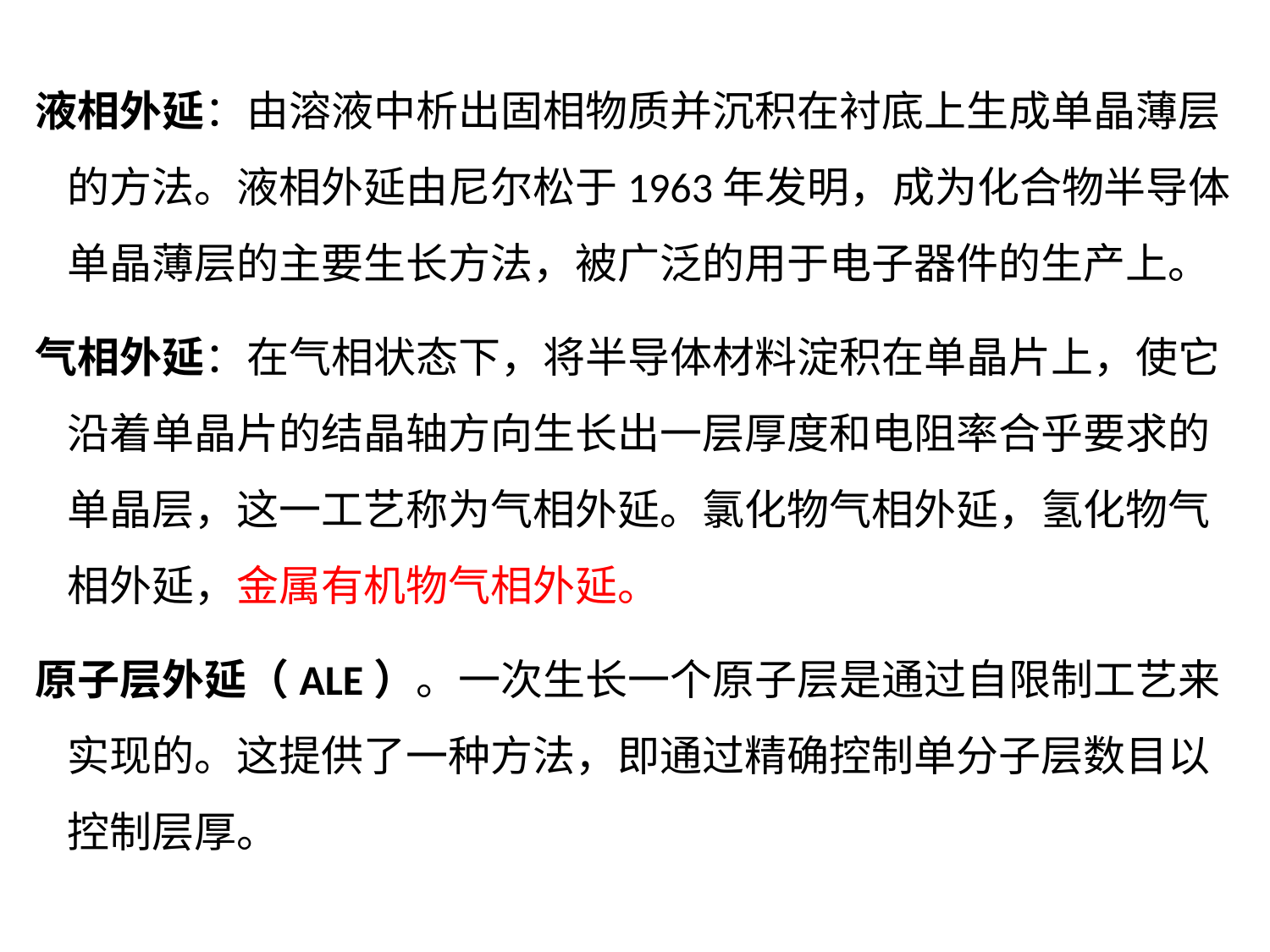

液相外延：由溶液中析出固相物质并沉积在衬底上生成单晶薄层的方法。液相外延由尼尔松于1963年发明，成为化合物半导体单晶薄层的主要生长方法，被广泛的用于电子器件的生产上。
气相外延：在气相状态下，将半导体材料淀积在单晶片上，使它沿着单晶片的结晶轴方向生长出一层厚度和电阻率合乎要求的单晶层，这一工艺称为气相外延。氯化物气相外延，氢化物气相外延，金属有机物气相外延。
原子层外延（ALE）。一次生长一个原子层是通过自限制工艺来实现的。这提供了一种方法，即通过精确控制单分子层数目以控制层厚。
39